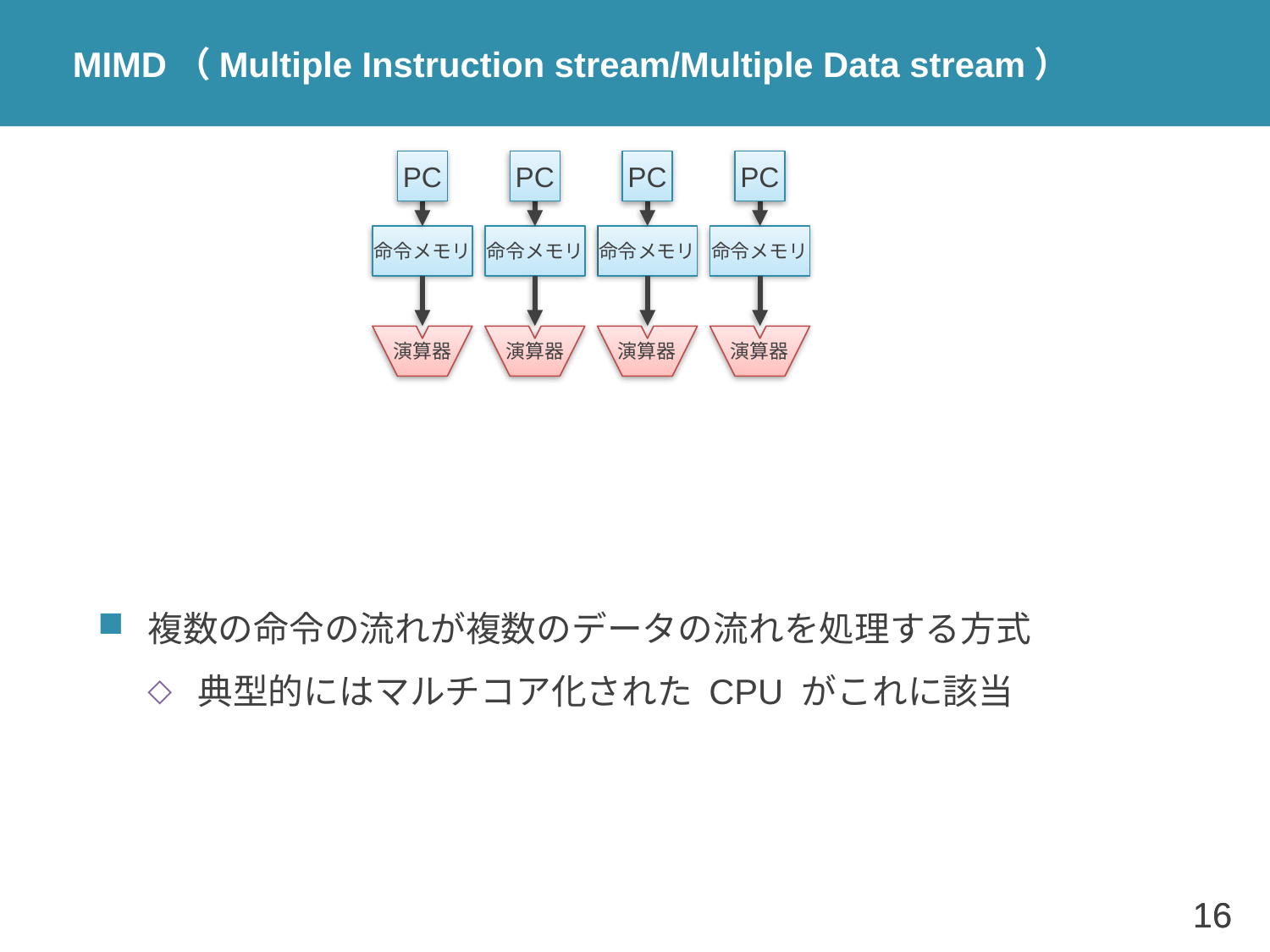

# MIMD（Multiple Instruction stream/Multiple Data stream）
PC
PC
PC
PC
命令メモリ
命令メモリ
命令メモリ
命令メモリ
演算器
演算器
演算器
演算器
複数の命令の流れが複数のデータの流れを処理する方式
典型的にはマルチコア化された CPU がこれに該当